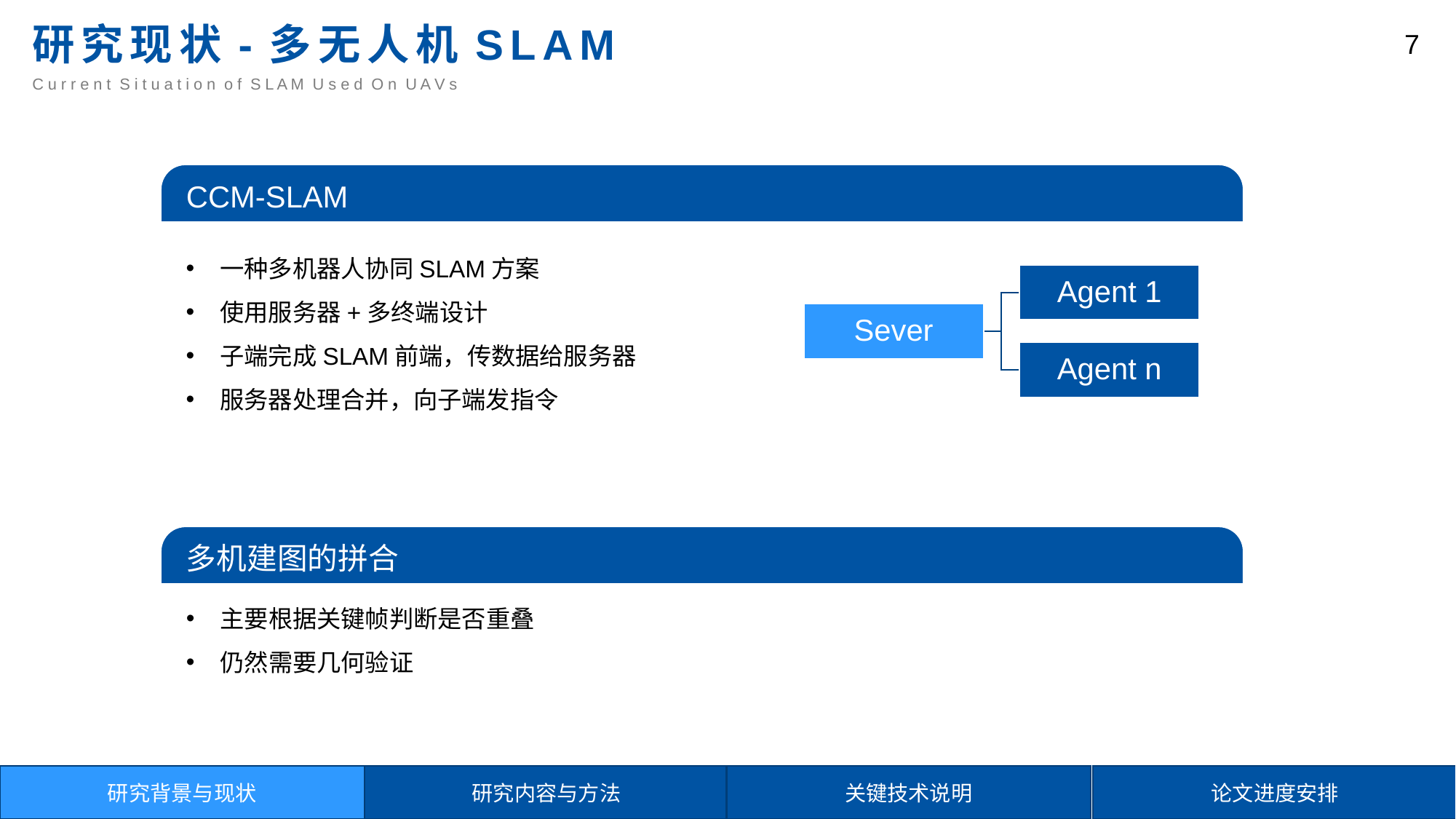

# 研究现状-多无人机SLAM
C u r r e n t  S i t u a t i o n  o f  S L A M  U s e d  O n  U A V s
7

CCM-SLAM
Sever
Agent 1
Agent n
一种多机器人协同SLAM方案
使用服务器+多终端设计
子端完成SLAM前端，传数据给服务器
服务器处理合并，向子端发指令

多机建图的拼合
主要根据关键帧判断是否重叠
仍然需要几何验证
研究背景与现状
研究内容与方法
关键技术说明
论文进度安排